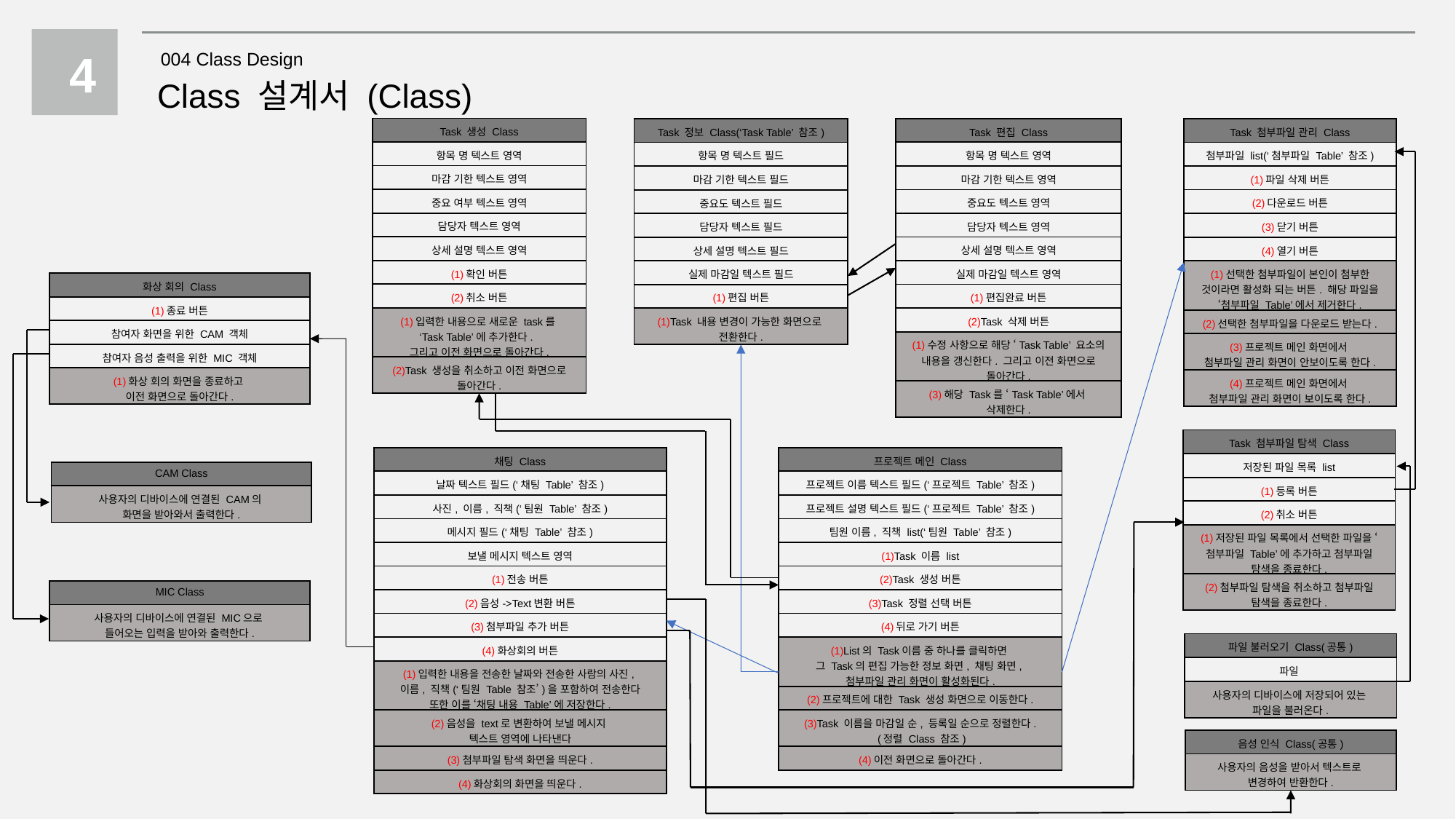

4
004 Class Design
Class 설계서 (Class)
| Task 생성 Class |
| --- |
| 항목 명 텍스트 영역 |
| 마감 기한 텍스트 영역 |
| 중요 여부 텍스트 영역 |
| 담당자 텍스트 영역 |
| 상세 설명 텍스트 영역 |
| (1)확인 버튼 |
| (2)취소 버튼 |
| (1)입력한 내용으로 새로운 task를 ‘Task Table’에 추가한다. 그리고 이전 화면으로 돌아간다. |
| (2)Task 생성을 취소하고 이전 화면으로 돌아간다. |
| Task 편집 Class |
| --- |
| 항목 명 텍스트 영역 |
| 마감 기한 텍스트 영역 |
| 중요도 텍스트 영역 |
| 담당자 텍스트 영역 |
| 상세 설명 텍스트 영역 |
| 실제 마감일 텍스트 영역 |
| (1)편집완료 버튼 |
| (2)Task 삭제 버튼 |
| (1)수정 사항으로 해당 ‘Task Table’ 요소의 내용을 갱신한다. 그리고 이전 화면으로 돌아간다. |
| (3)해당 Task를 ‘Task Table’에서 삭제한다. |
| Task 첨부파일 관리 Class |
| --- |
| 첨부파일 list(‘첨부파일 Table’ 참조) |
| (1)파일 삭제 버튼 |
| (2)다운로드 버튼 |
| (3)닫기 버튼 |
| (4)열기 버튼 |
| (1)선택한 첨부파일이 본인이 첨부한 것이라면 활성화 되는 버튼. 해당 파일을 ‘첨부파일 Table’에서 제거한다. |
| (2)선택한 첨부파일을 다운로드 받는다. |
| (3)프로젝트 메인 화면에서 첨부파일 관리 화면이 안보이도록 한다. |
| (4)프로젝트 메인 화면에서 첨부파일 관리 화면이 보이도록 한다. |
| Task 정보 Class(‘Task Table’ 참조) |
| --- |
| 항목 명 텍스트 필드 |
| 마감 기한 텍스트 필드 |
| 중요도 텍스트 필드 |
| 담당자 텍스트 필드 |
| 상세 설명 텍스트 필드 |
| 실제 마감일 텍스트 필드 |
| (1)편집 버튼 |
| (1)Task 내용 변경이 가능한 화면으로 전환한다. |
| 화상 회의 Class |
| --- |
| (1)종료 버튼 |
| 참여자 화면을 위한 CAM 객체 |
| 참여자 음성 출력을 위한 MIC 객체 |
| (1)화상 회의 화면을 종료하고 이전 화면으로 돌아간다. |
| Task 첨부파일 탐색 Class |
| --- |
| 저장된 파일 목록 list |
| (1)등록 버튼 |
| (2)취소 버튼 |
| (1)저장된 파일 목록에서 선택한 파일을 ‘첨부파일 Table’에 추가하고 첨부파일 탐색을 종료한다. |
| (2)첨부파일 탐색을 취소하고 첨부파일 탐색을 종료한다. |
| 채팅 Class |
| --- |
| 날짜 텍스트 필드(‘채팅 Table’ 참조) |
| 사진, 이름, 직책(‘팀원 Table’ 참조) |
| 메시지 필드(‘채팅 Table’ 참조) |
| 보낼 메시지 텍스트 영역 |
| (1)전송 버튼 |
| (2)음성->Text변환 버튼 |
| (3)첨부파일 추가 버튼 |
| (4)화상회의 버튼 |
| (1)입력한 내용을 전송한 날짜와 전송한 사람의 사진, 이름, 직책(‘팀원 Table 참조’)을 포함하여 전송한다 또한 이를 ‘채팅 내용 Table’에 저장한다. |
| (2)음성을 text로 변환하여 보낼 메시지 텍스트 영역에 나타낸다 |
| (3)첨부파일 탐색 화면을 띄운다. |
| (4)화상회의 화면을 띄운다. |
| 프로젝트 메인 Class |
| --- |
| 프로젝트 이름 텍스트 필드(‘프로젝트 Table’ 참조) |
| 프로젝트 설명 텍스트 필드(‘프로젝트 Table’ 참조) |
| 팀원 이름, 직책 list(‘팀원 Table’ 참조) |
| (1)Task 이름 list |
| (2)Task 생성 버튼 |
| (3)Task 정렬 선택 버튼 |
| (4)뒤로 가기 버튼 |
| (1)List의 Task이름 중 하나를 클릭하면 그 Task의 편집 가능한 정보 화면, 채팅 화면, 첨부파일 관리 화면이 활성화된다. |
| (2)프로젝트에 대한 Task 생성 화면으로 이동한다. |
| (3)Task 이름을 마감일 순, 등록일 순으로 정렬한다. (정렬 Class 참조) |
| (4)이전 화면으로 돌아간다. |
| CAM Class |
| --- |
| 사용자의 디바이스에 연결된 CAM의 화면을 받아와서 출력한다. |
| MIC Class |
| --- |
| 사용자의 디바이스에 연결된 MIC으로 들어오는 입력을 받아와 출력한다. |
| 파일 불러오기 Class(공통) |
| --- |
| 파일 |
| 사용자의 디바이스에 저장되어 있는 파일을 불러온다. |
| 음성 인식 Class(공통) |
| --- |
| 사용자의 음성을 받아서 텍스트로 변경하여 반환한다. |